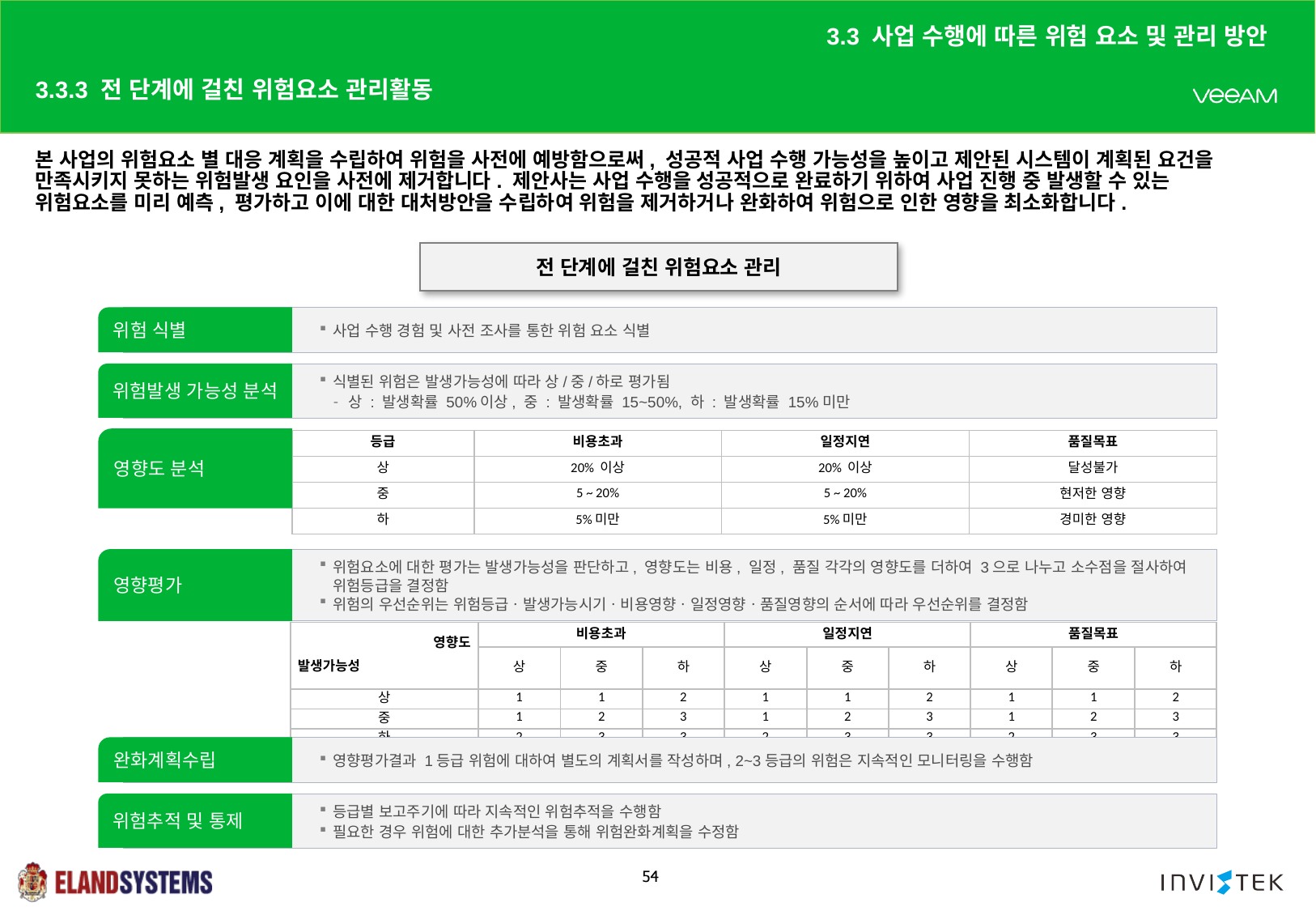

3.3 사업 수행에 따른 위험 요소 및 관리 방안
# 3.3.3 전 단계에 걸친 위험요소 관리활동
본 사업의 위험요소 별 대응 계획을 수립하여 위험을 사전에 예방함으로써, 성공적 사업 수행 가능성을 높이고 제안된 시스템이 계획된 요건을 만족시키지 못하는 위험발생 요인을 사전에 제거합니다. 제안사는 사업 수행을 성공적으로 완료하기 위하여 사업 진행 중 발생할 수 있는 위험요소를 미리 예측, 평가하고 이에 대한 대처방안을 수립하여 위험을 제거하거나 완화하여 위험으로 인한 영향을 최소화합니다.
전 단계에 걸친 위험요소 관리
위험 식별
사업 수행 경험 및 사전 조사를 통한 위험 요소 식별
위험발생 가능성 분석
식별된 위험은 발생가능성에 따라 상/중/하로 평가됨
상 : 발생확률 50%이상, 중 : 발생확률 15~50%, 하 : 발생확률 15%미만
영향도 분석
| 등급 | 비용초과 | 일정지연 | 품질목표 |
| --- | --- | --- | --- |
| 상 | 20% 이상 | 20% 이상 | 달성불가 |
| 중 | 5 ~ 20% | 5 ~ 20% | 현저한 영향 |
| 하 | 5%미만 | 5%미만 | 경미한 영향 |
위험요소에 대한 평가는 발생가능성을 판단하고, 영향도는 비용, 일정, 품질 각각의 영향도를 더하여 3으로 나누고 소수점을 절사하여 위험등급을 결정함
위험의 우선순위는 위험등급ㆍ발생가능시기ㆍ비용영향ㆍ일정영향ㆍ품질영향의 순서에 따라 우선순위를 결정함
영향평가
| 영향도 발생가능성 | 비용초과 |  |  | 일정지연 |  |  | 품질목표 |  |  |
| --- | --- | --- | --- | --- | --- | --- | --- | --- | --- |
|  | 상 | 중 | 하 | 상 | 중 | 하 | 상 | 중 | 하 |
| 상 | 1 | 1 | 2 | 1 | 1 | 2 | 1 | 1 | 2 |
| 중 | 1 | 2 | 3 | 1 | 2 | 3 | 1 | 2 | 3 |
| 하 | 2 | 3 | 3 | 2 | 3 | 3 | 2 | 3 | 3 |
완화계획수립
영향평가결과 1등급 위험에 대하여 별도의 계획서를 작성하며, 2~3등급의 위험은 지속적인 모니터링을 수행함
위험추적 및 통제
등급별 보고주기에 따라 지속적인 위험추적을 수행함
필요한 경우 위험에 대한 추가분석을 통해 위험완화계획을 수정함
54